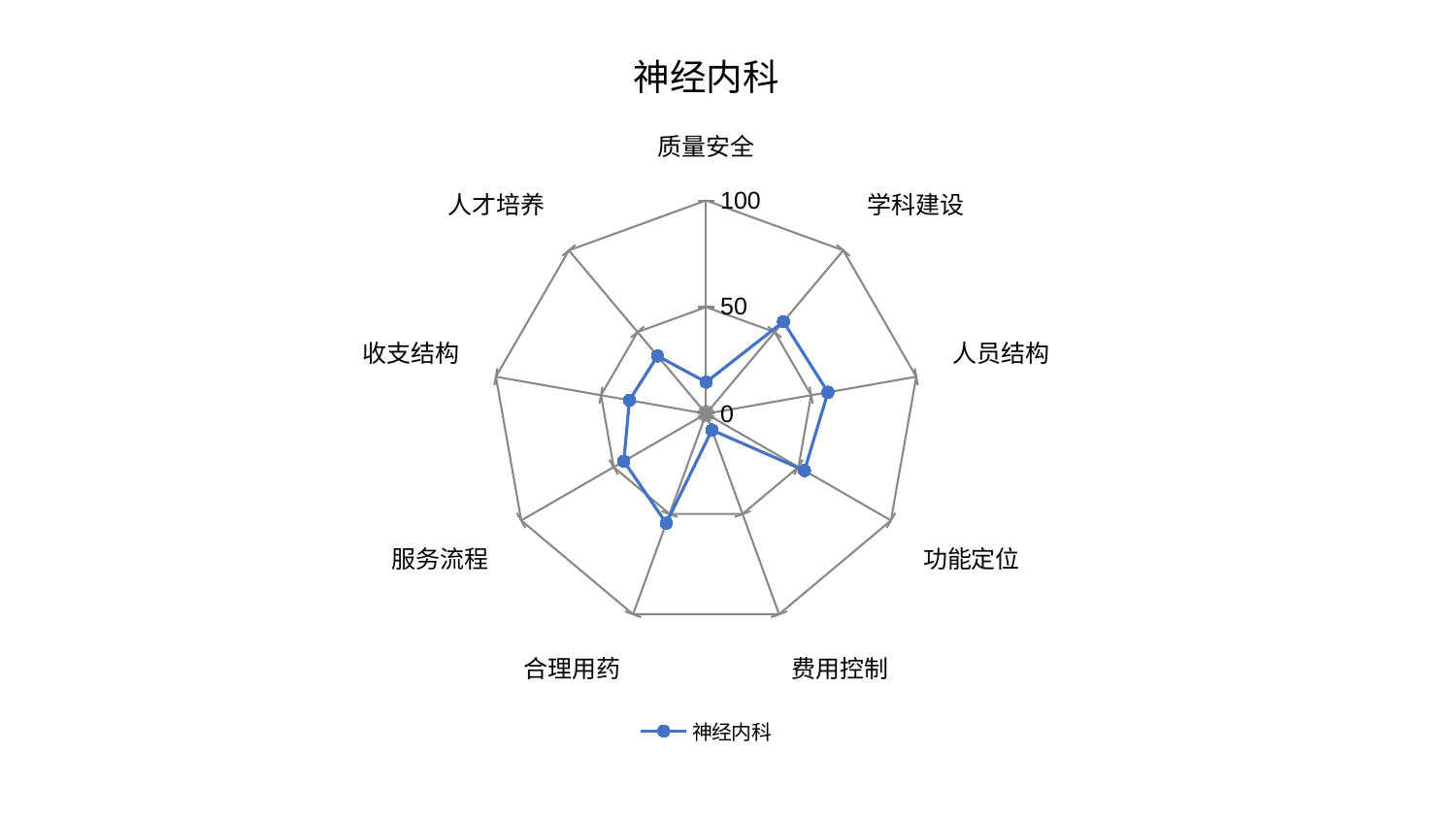

### Chart: 神经内科

| Category | 神经内科 |
|---|---|
| 质量安全 | 14.823345187950498 |
| 学科建设 | 56.37951624768858 |
| 人员结构 | 57.99341502875526 |
| 功能定位 | 53.252453690688746 |
| 费用控制 | 8.105673157776067 |
| 合理用药 | 54.58055185314215 |
| 服务流程 | 44.49144464551015 |
| 收支结构 | 36.49833890744135 |
| 人才培养 | 35.40045121202298 |
193